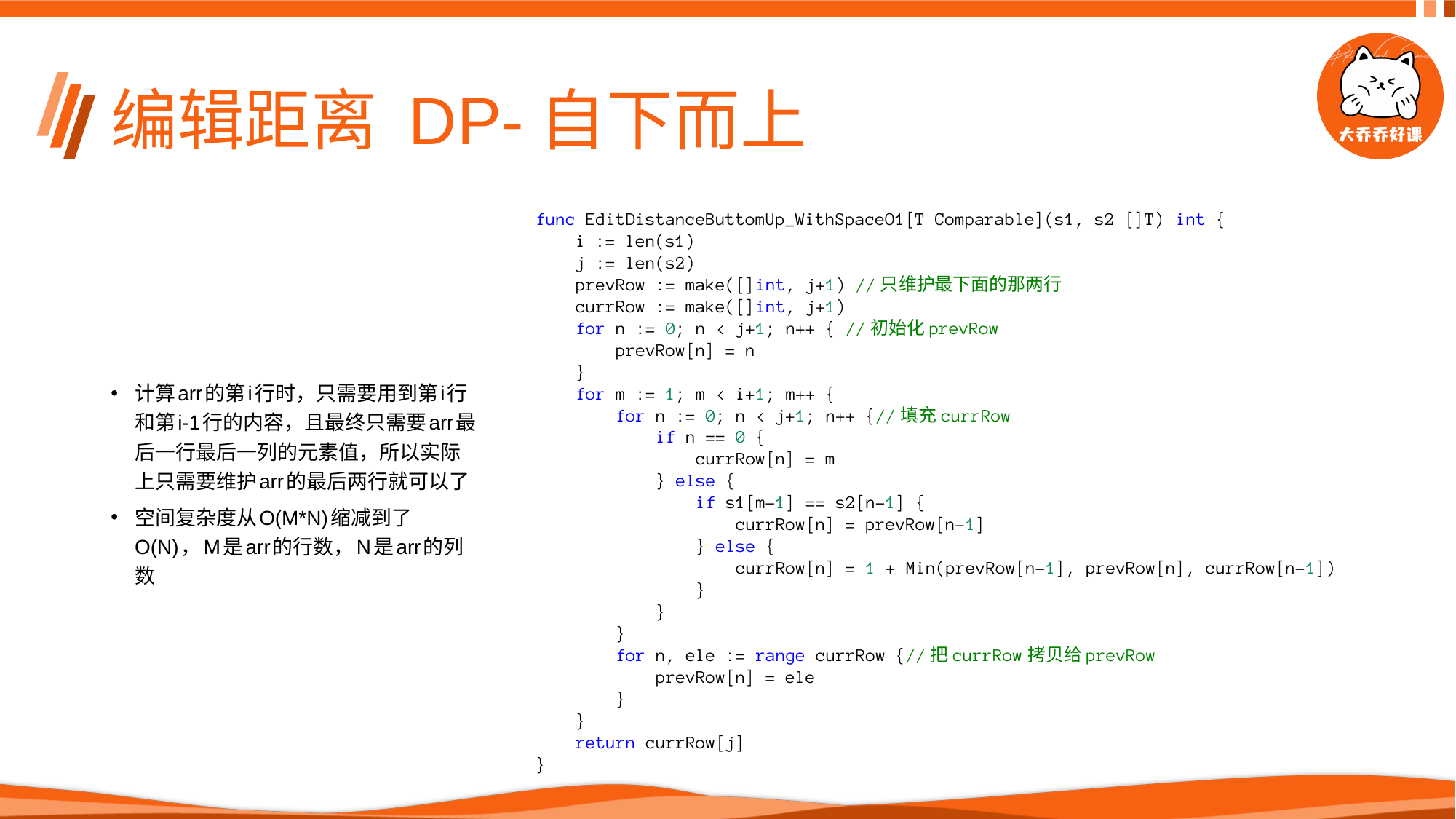

# 编辑距离 DP-自下而上
func EditDistanceButtomUp_WithSpaceO1[T Comparable](s1, s2 []T) int {
    i := len(s1)
    j := len(s2)
    prevRow := make([]int, j+1) //只维护最下面的那两行
    currRow := make([]int, j+1)
    for n := 0; n < j+1; n++ { //初始化prevRow
        prevRow[n] = n
    }
    for m := 1; m < i+1; m++ {
        for n := 0; n < j+1; n++ {//填充currRow
            if n == 0 {
                currRow[n] = m
            } else {
                if s1[m-1] == s2[n-1] {
                    currRow[n] = prevRow[n-1]
                } else {
                    currRow[n] = 1 + Min(prevRow[n-1], prevRow[n], currRow[n-1])
                }
            }
        }
        for n, ele := range currRow {//把currRow拷贝给prevRow
            prevRow[n] = ele
        }
    }
    return currRow[j]
}
计算arr的第i行时，只需要用到第i行和第i-1行的内容，且最终只需要arr最后一行最后一列的元素值，所以实际上只需要维护arr的最后两行就可以了
空间复杂度从O(M*N)缩减到了O(N)，M是arr的行数，N是arr的列数